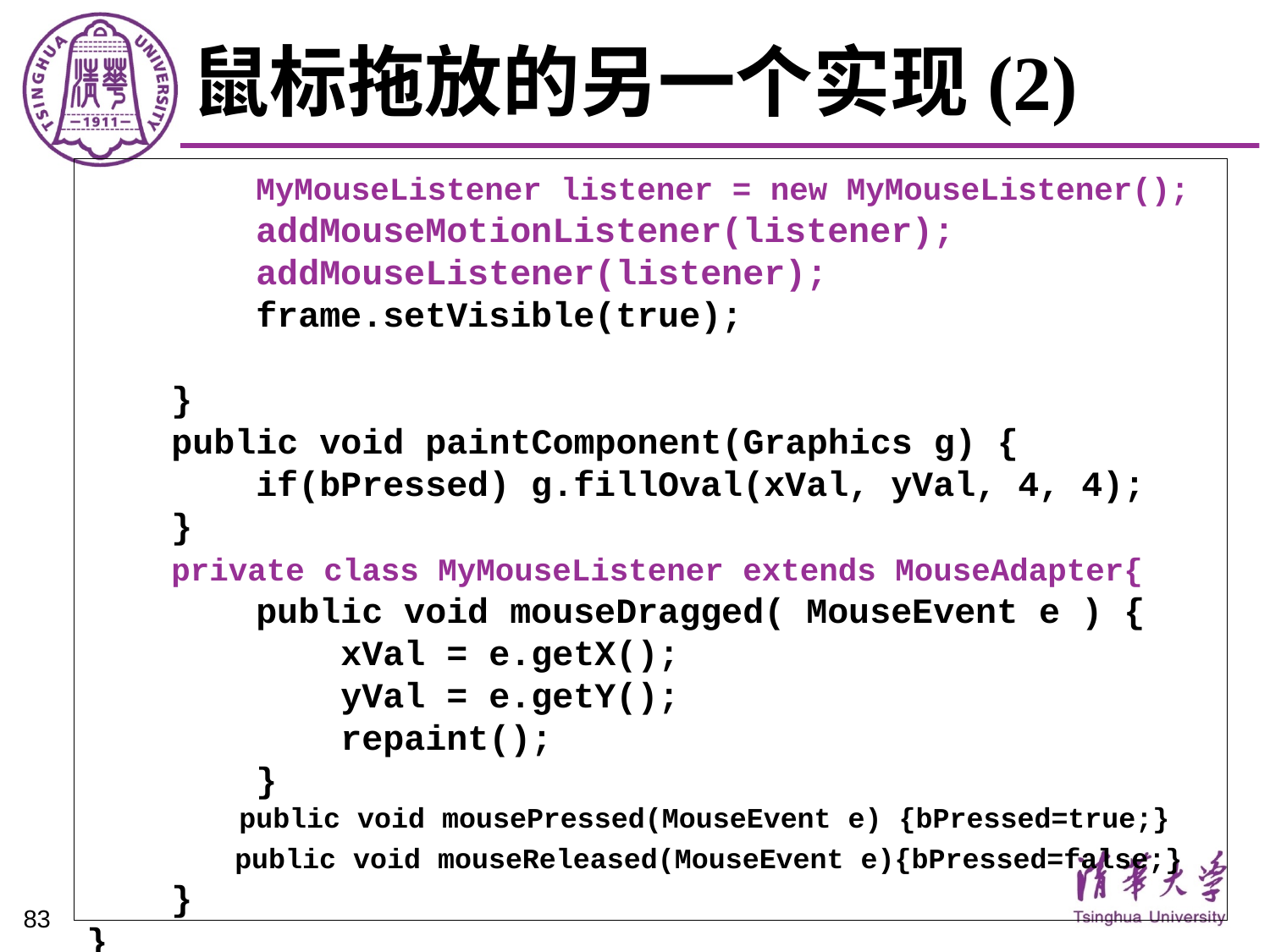

# 鼠标拖放的另一个实现(2)
        MyMouseListener listener = new MyMouseListener();
        addMouseMotionListener(listener);
        addMouseListener(listener);
        frame.setVisible(true);
    }
    public void paintComponent(Graphics g) {
        if(bPressed) g.fillOval(xVal, yVal, 4, 4);
    }
    private class MyMouseListener extends MouseAdapter{
        public void mouseDragged( MouseEvent e ) {
            xVal = e.getX();
            yVal = e.getY();
            repaint();
        }
         public void mousePressed(MouseEvent e) {bPressed=true;}
       public void mouseReleased(MouseEvent e){bPressed=false;}
    }
}
83